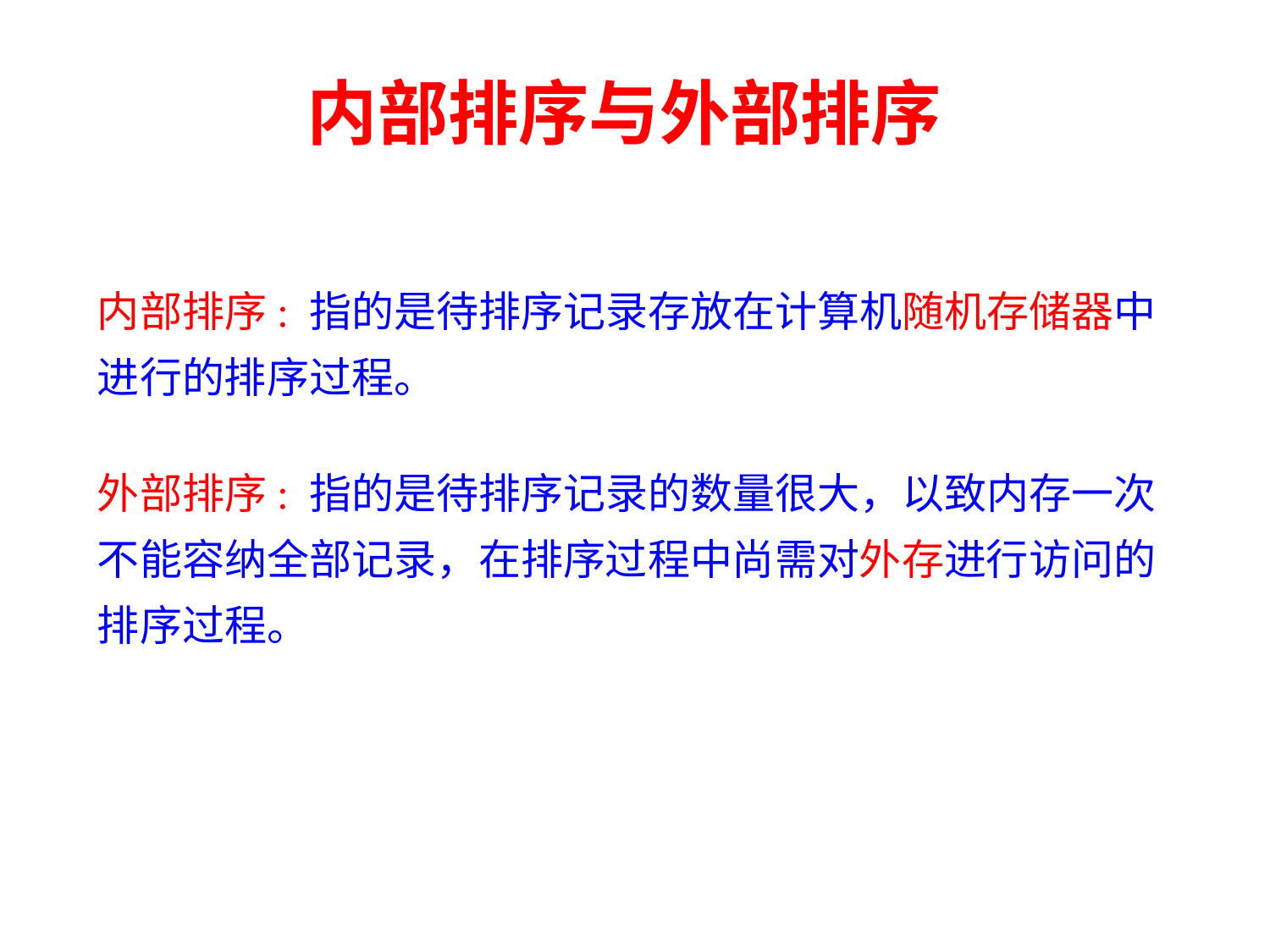

内部排序与外部排序
内部排序: 指的是待排序记录存放在计算机随机存储器中进行的排序过程。
外部排序: 指的是待排序记录的数量很大，以致内存一次不能容纳全部记录，在排序过程中尚需对外存进行访问的排序过程。